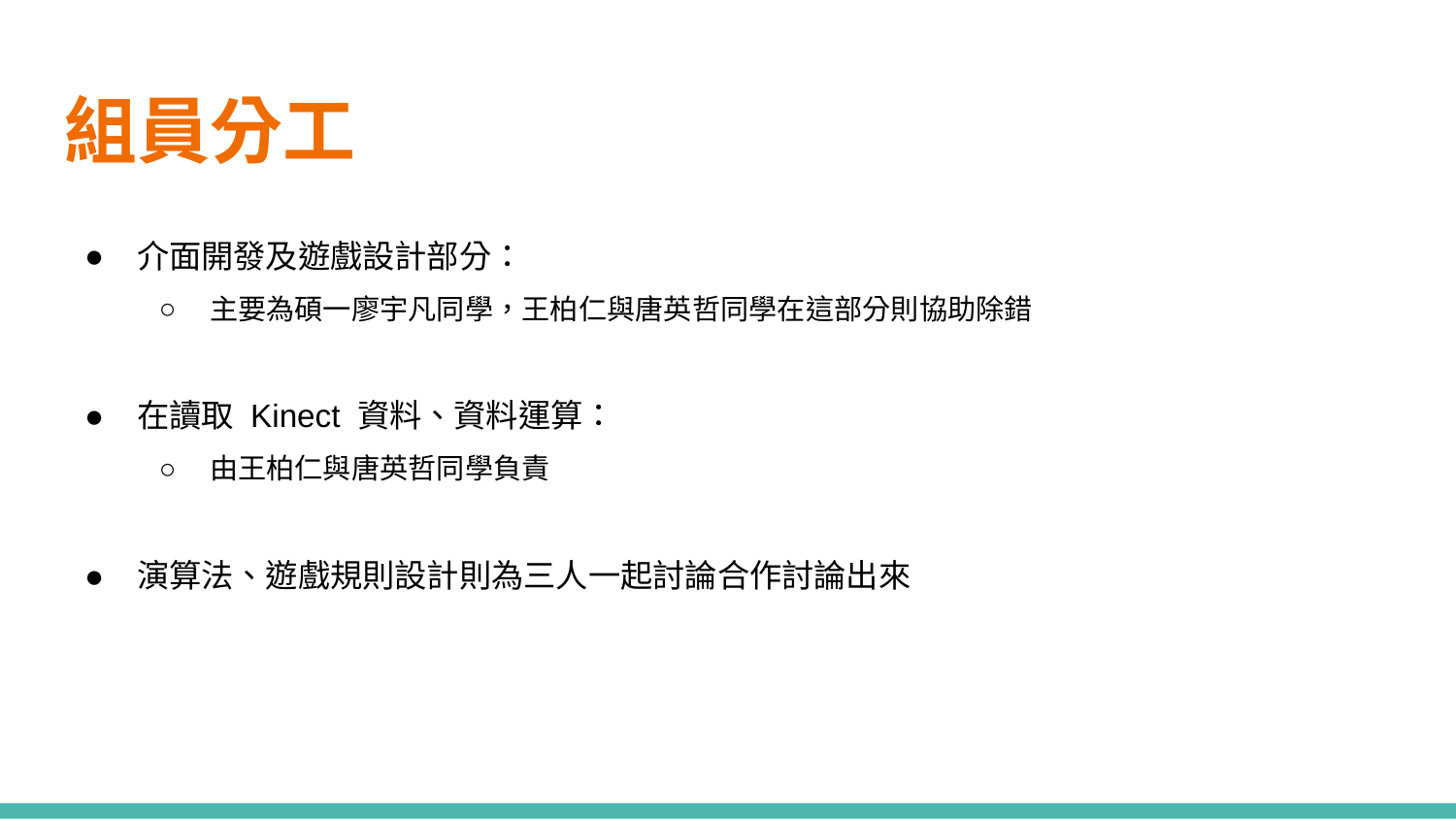

# 組員分工
介面開發及遊戲設計部分：
主要為碩一廖宇凡同學，王柏仁與唐英哲同學在這部分則協助除錯
在讀取 Kinect 資料、資料運算：
由王柏仁與唐英哲同學負責
演算法、遊戲規則設計則為三人一起討論合作討論出來